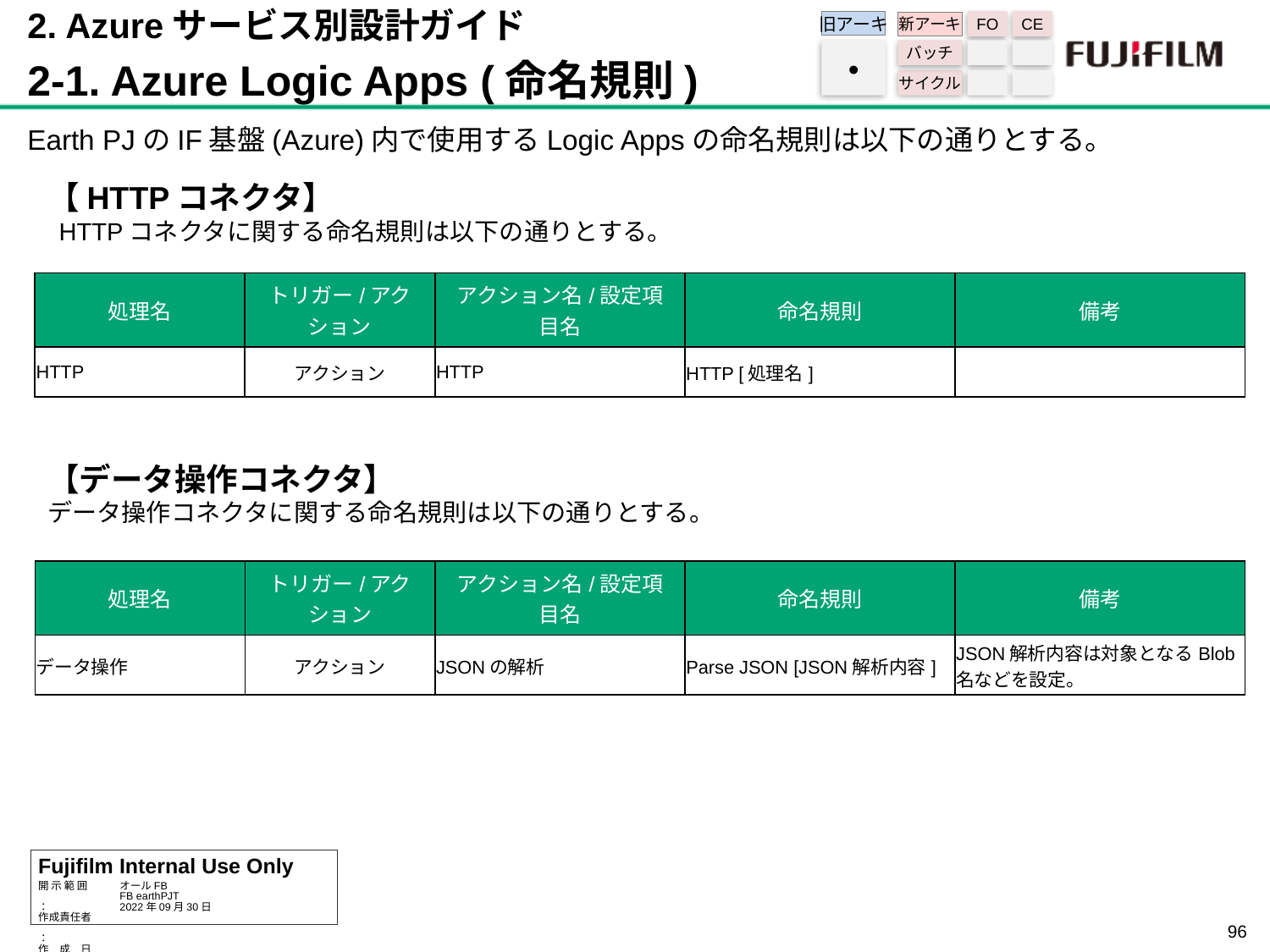

2. Azureサービス別設計ガイド
2-1. Azure Logic Apps (命名規則)
旧アーキ
FO
CE
新アーキ
バッチ

サイクル

●
Earth PJのIF基盤(Azure)内で使用するLogic Appsの命名規則は以下の通りとする。
【HTTPコネクタ】
 HTTPコネクタに関する命名規則は以下の通りとする。

【データ操作コネクタ】
データ操作コネクタに関する命名規則は以下の通りとする。
| 処理名 | トリガー/アクション | アクション名/設定項目名 | 命名規則 | 備考 |
| --- | --- | --- | --- | --- |
| HTTP | アクション | HTTP | HTTP [処理名] |  |
| 処理名 | トリガー/アクション | アクション名/設定項目名 | 命名規則 | 備考 |
| --- | --- | --- | --- | --- |
| データ操作 | アクション | JSONの解析 | Parse JSON [JSON解析内容] | JSON解析内容は対象となるBlob名などを設定。 |
96